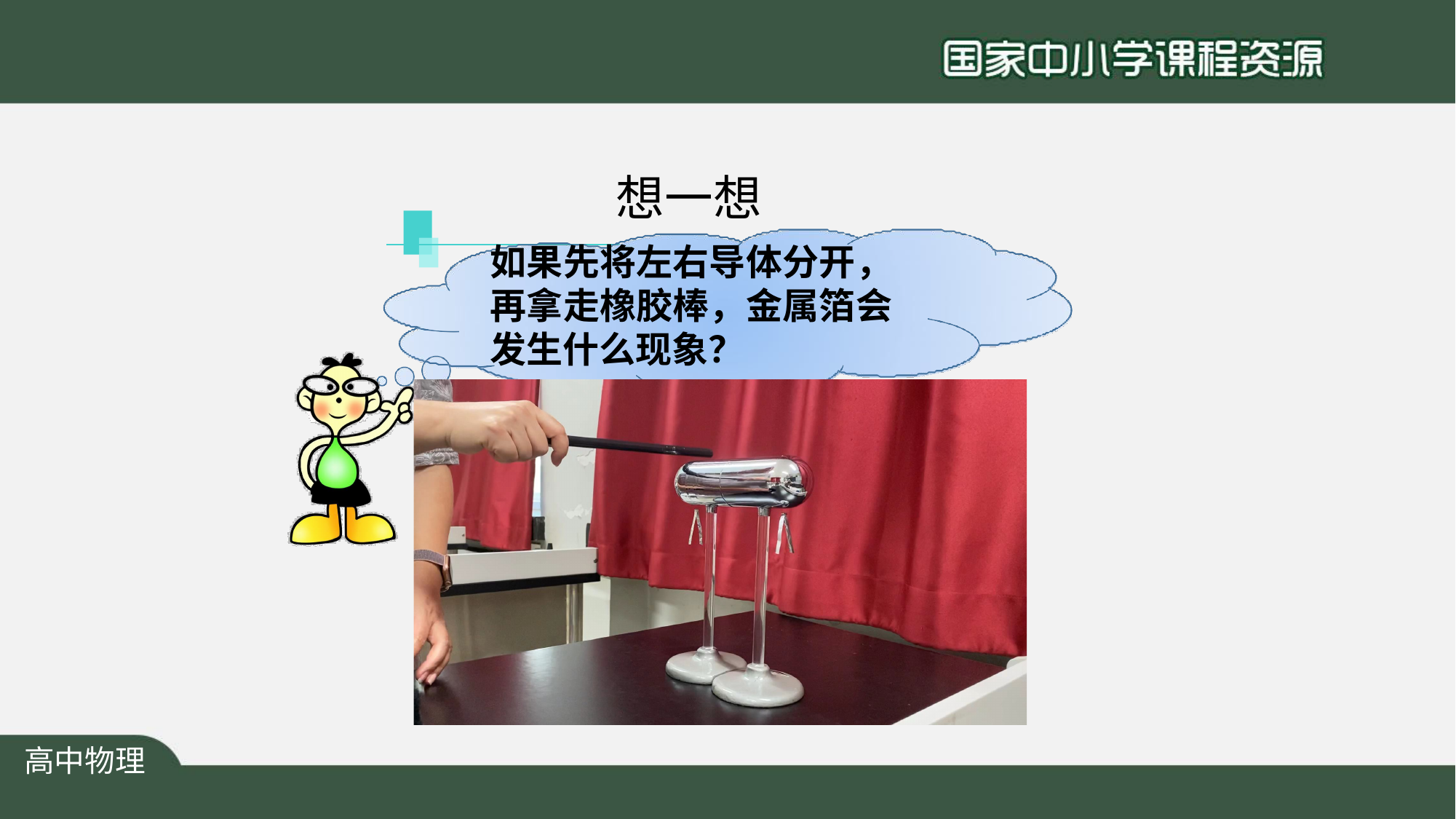

# 想一想

如果先将左右导体分开， 再拿走橡胶棒，金属箔会 发生什么现象？

高中物理